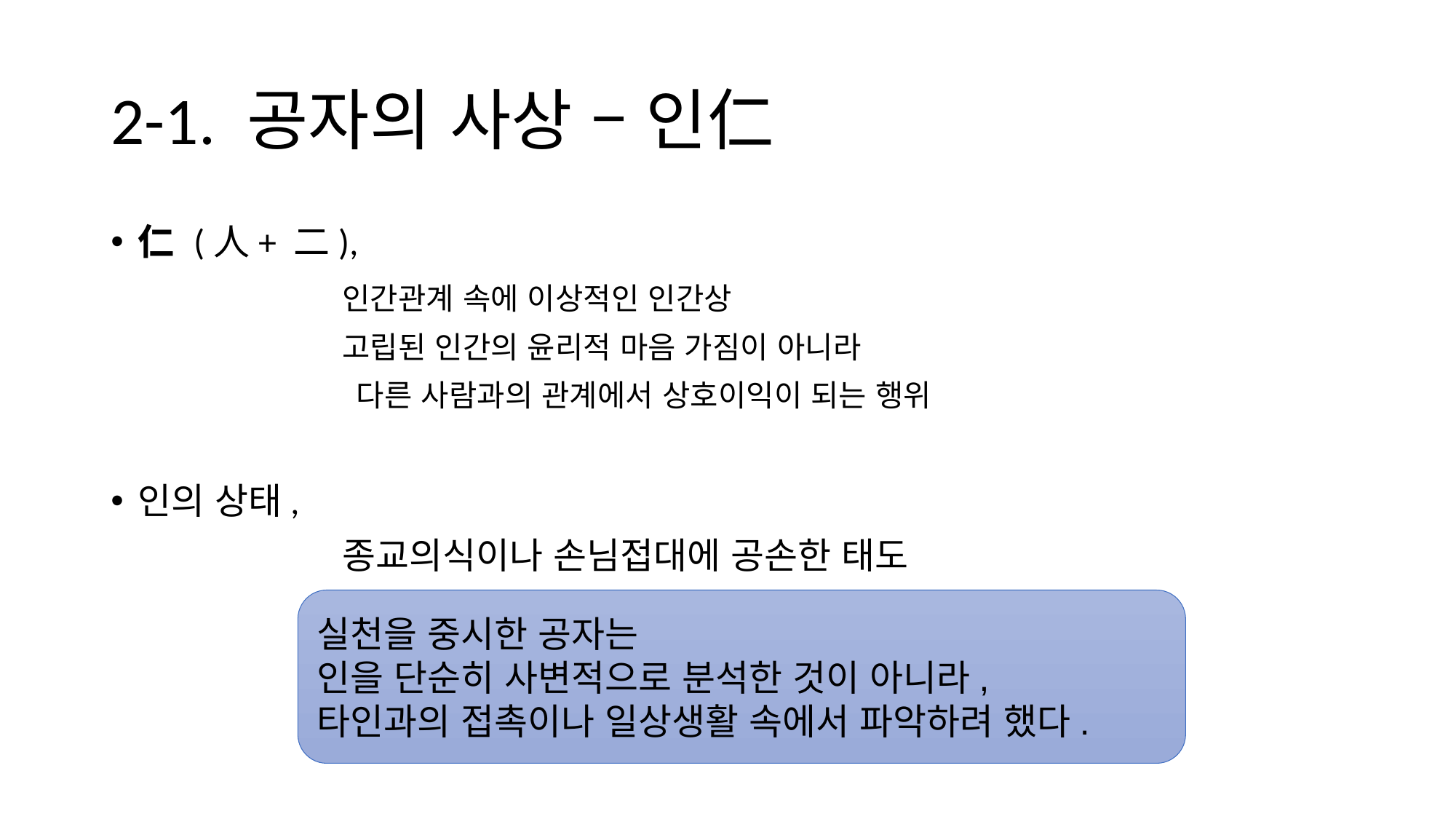

# 2-1. 공자의 사상 – 인仁
仁 (人+ 二),
		인간관계 속에 이상적인 인간상
		고립된 인간의 윤리적 마음 가짐이 아니라
  			다른 사람과의 관계에서 상호이익이 되는 행위

인의 상태,
		종교의식이나 손님접대에 공손한 태도
			자기가 원치 않는 것을 남에게 행하지 않는다
실천을 중시한 공자는
인을 단순히 사변적으로 분석한 것이 아니라,
타인과의 접촉이나 일상생활 속에서 파악하려 했다.